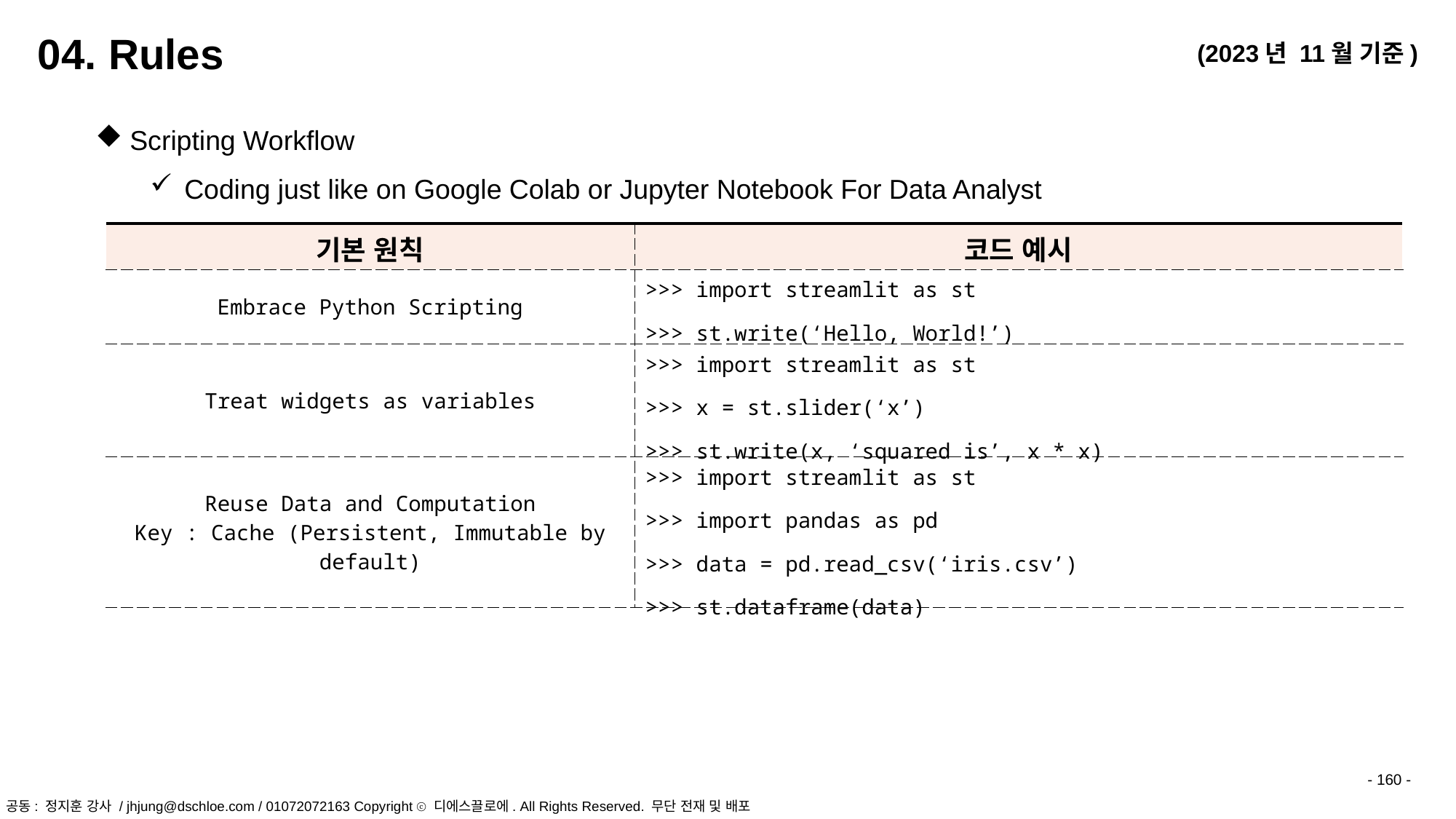

04. Rules
Scripting Workflow
Coding just like on Google Colab or Jupyter Notebook For Data Analyst
| 기본 원칙 | 코드 예시 |
| --- | --- |
| Embrace Python Scripting | >>> import streamlit as st >>> st.write(‘Hello, World!’) |
| Treat widgets as variables | >>> import streamlit as st >>> x = st.slider(‘x’) >>> st.write(x, ‘squared is’, x \* x) |
| Reuse Data and Computation Key : Cache (Persistent, Immutable by default) | >>> import streamlit as st >>> import pandas as pd >>> data = pd.read\_csv(‘iris.csv’) >>> st.dataframe(data) |